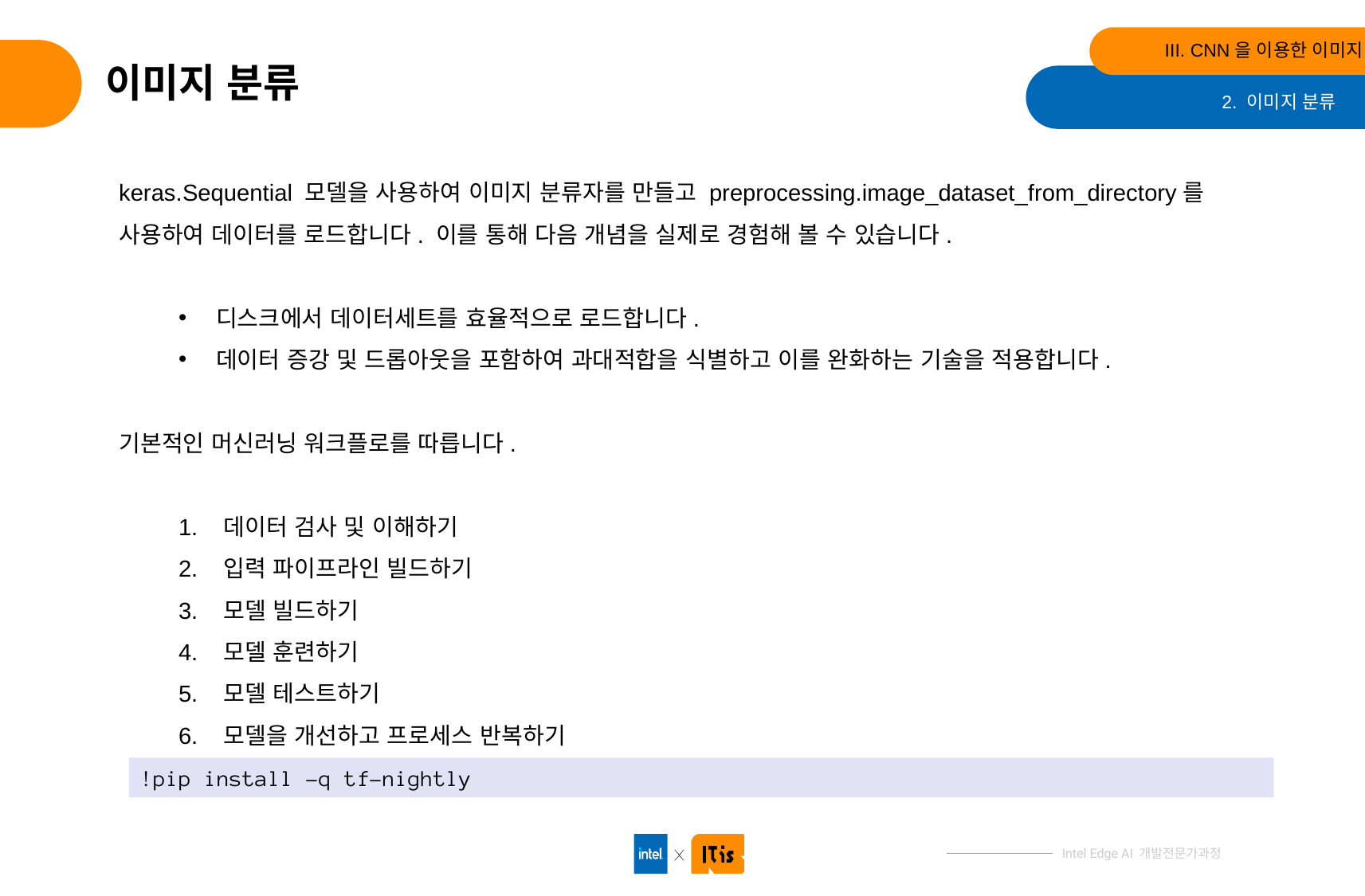

III. CNN을 이용한 이미지 분류
# 이미지 분류
2. 이미지 분류
keras.Sequential 모델을 사용하여 이미지 분류자를 만들고 preprocessing.image_dataset_from_directory를 사용하여 데이터를 로드합니다. 이를 통해 다음 개념을 실제로 경험해 볼 수 있습니다.

디스크에서 데이터세트를 효율적으로 로드합니다.
데이터 증강 및 드롭아웃을 포함하여 과대적합을 식별하고 이를 완화하는 기술을 적용합니다.

기본적인 머신러닝 워크플로를 따릅니다.

데이터 검사 및 이해하기
입력 파이프라인 빌드하기
모델 빌드하기
모델 훈련하기
모델 테스트하기
모델을 개선하고 프로세스 반복하기
!pip install -q tf-nightly